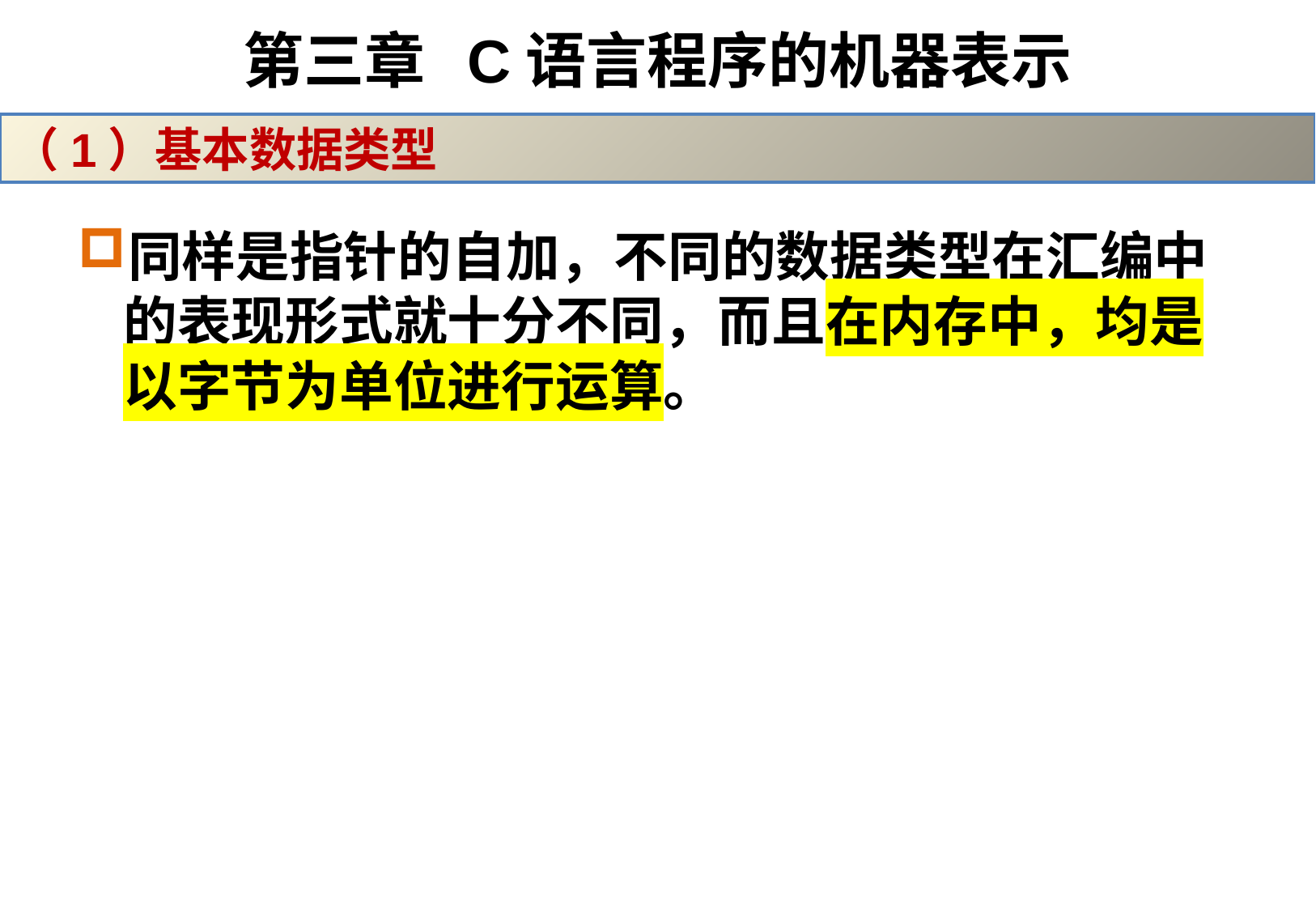

# 第三章  C语言程序的机器表示
（1）基本数据类型
同样是指针的自加，不同的数据类型在汇编中的表现形式就十分不同，而且在内存中，均是以字节为单位进行运算。